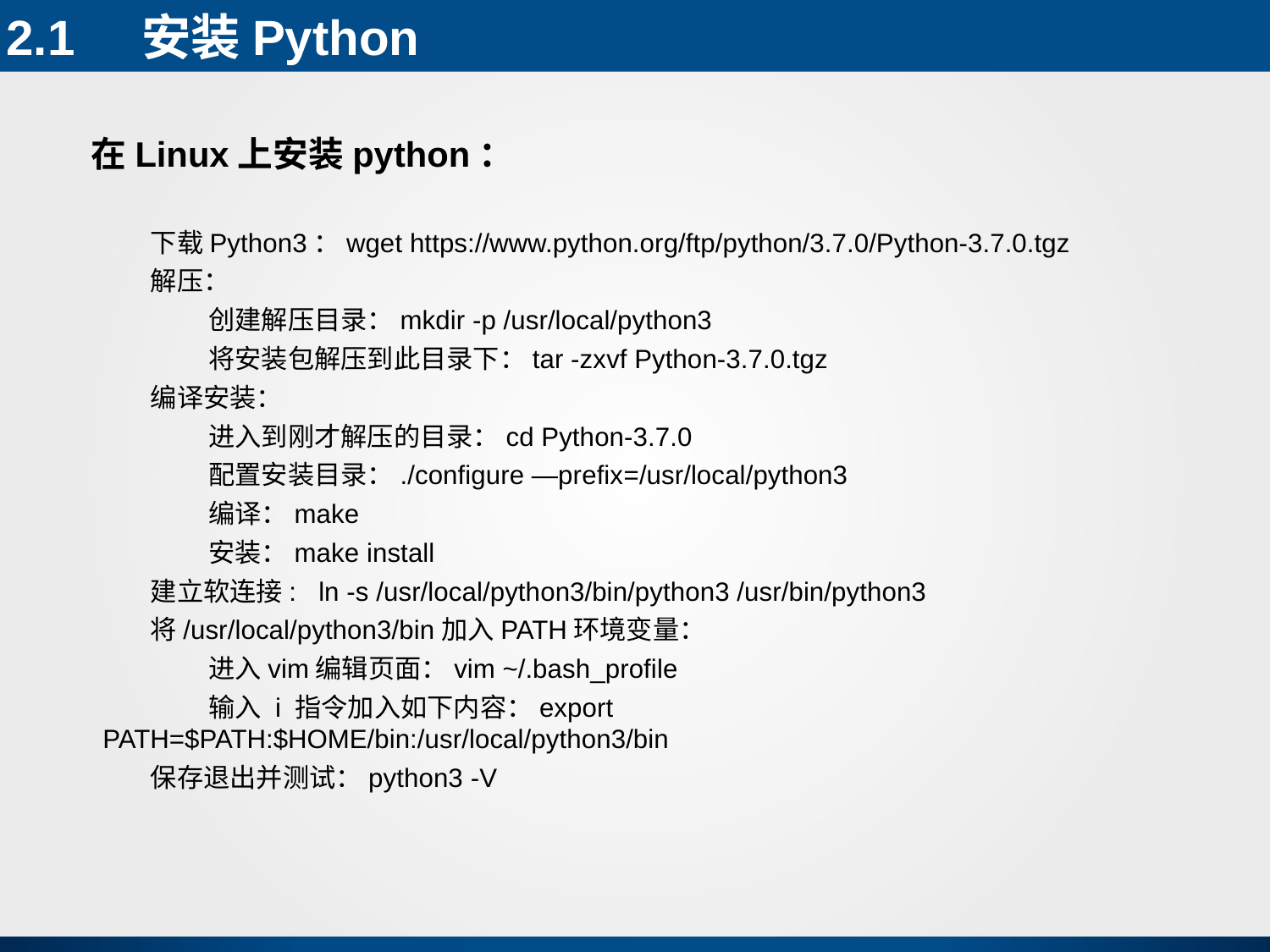

2.1    安装Python
在Linux上安装python：
下载Python3：wget https://www.python.org/ftp/python/3.7.0/Python-3.7.0.tgz
解压：
       创建解压目录：mkdir -p /usr/local/python3
       将安装包解压到此目录下：tar -zxvf Python-3.7.0.tgz
编译安装：
       进入到刚才解压的目录：cd Python-3.7.0
       配置安装目录：./configure —prefix=/usr/local/python3
       编译：make
       安装：make install
建立软连接:   ln -s /usr/local/python3/bin/python3 /usr/bin/python3
将/usr/local/python3/bin加入PATH环境变量：
       进入vim编辑页面：vim ~/.bash_profile
       输入 i 指令加入如下内容：export PATH=$PATH:$HOME/bin:/usr/local/python3/bin
保存退出并测试：python3 -V